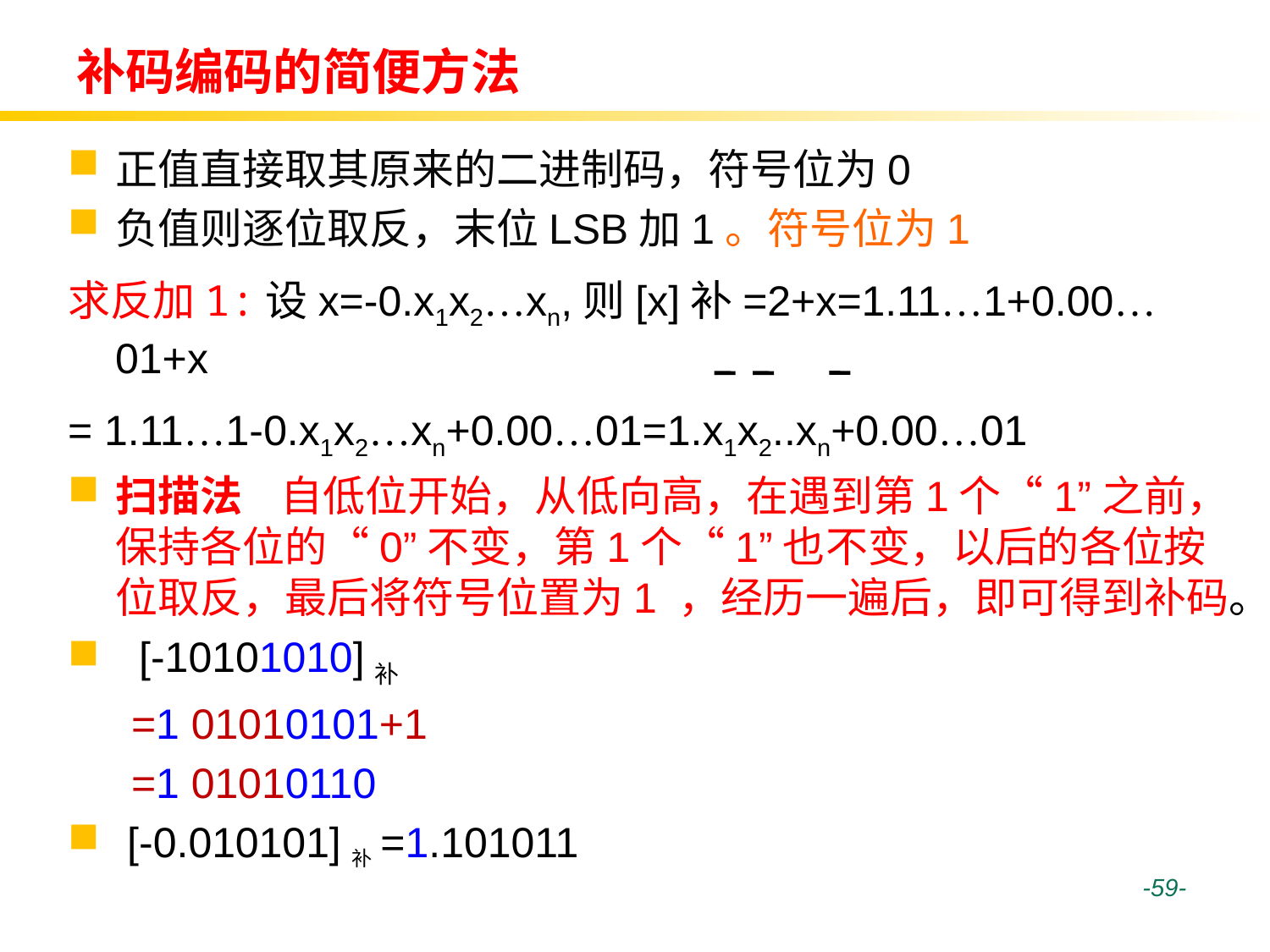

# 补码编码的简便方法
正值直接取其原来的二进制码，符号位为0
负值则逐位取反，末位LSB加1。符号位为1
求反加1:设x=-0.x1x2…xn,则[x]补=2+x=1.11…1+0.00…01+x
= 1.11…1-0.x1x2…xn+0.00…01=1.x1x2..xn+0.00…01
扫描法    自低位开始，从低向高，在遇到第1个“1”之前，保持各位的“0”不变，第1个“1”也不变，以后的各位按位取反，最后将符号位置为1 ，经历一遍后，即可得到补码。
  [-10101010]补
=1 01010101+1
=1 01010110
 [-0.010101]补=1.101011

 -59-